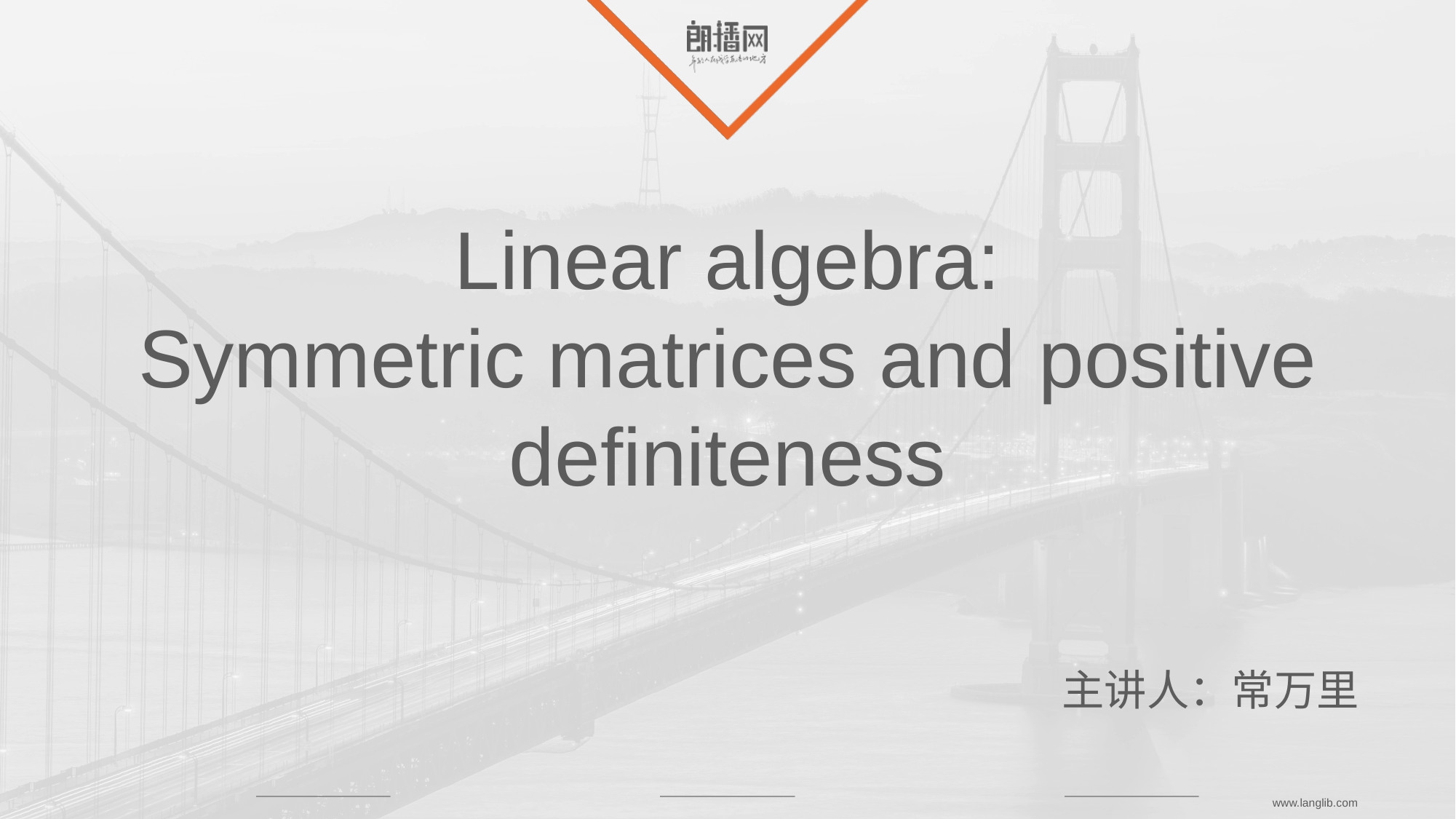

Linear algebra:
Symmetric matrices and positive definiteness
主讲人：常万里